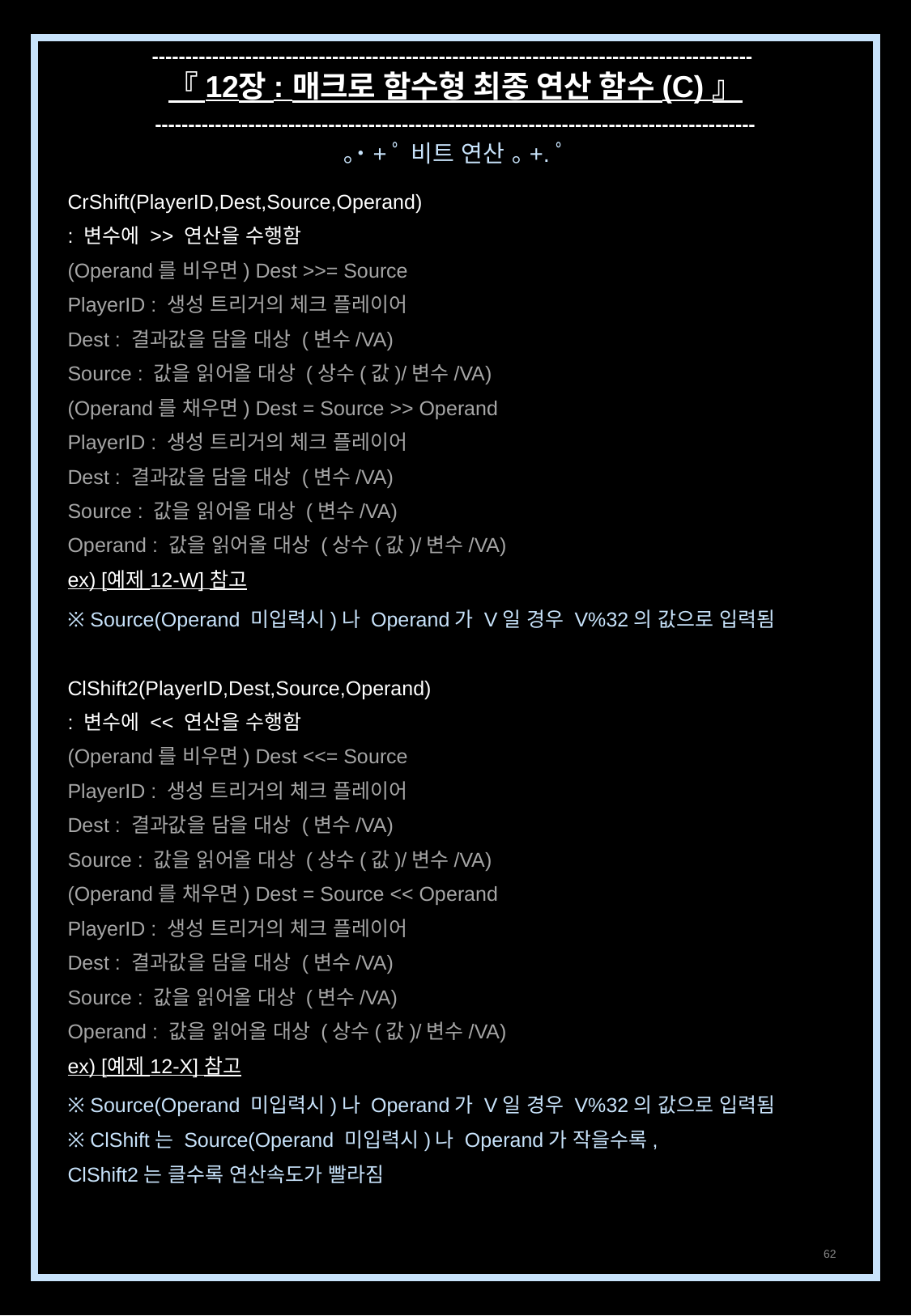

------------------------------------------------------------------------------------------
『 12장 : 매크로 함수형 최종 연산 함수 (C) 』
------------------------------------------------------------------------------------------

｡˙+ﾟ 비트 연산 ｡+.ﾟ
CrShift(PlayerID,Dest,Source,Operand)
: 변수에 >> 연산을 수행함
(Operand를 비우면) Dest >>= Source
PlayerID : 생성 트리거의 체크 플레이어
Dest : 결과값을 담을 대상 (변수/VA)
Source : 값을 읽어올 대상 (상수(값)/변수/VA)
(Operand를 채우면) Dest = Source >> Operand
PlayerID : 생성 트리거의 체크 플레이어
Dest : 결과값을 담을 대상 (변수/VA)
Source : 값을 읽어올 대상 (변수/VA)
Operand : 값을 읽어올 대상 (상수(값)/변수/VA)
ex) [예제 12-W] 참고
※ Source(Operand 미입력시)나 Operand가 V일 경우 V%32의 값으로 입력됨

ClShift2(PlayerID,Dest,Source,Operand)
: 변수에 << 연산을 수행함
(Operand를 비우면) Dest <<= Source
PlayerID : 생성 트리거의 체크 플레이어
Dest : 결과값을 담을 대상 (변수/VA)
Source : 값을 읽어올 대상 (상수(값)/변수/VA)
(Operand를 채우면) Dest = Source << Operand
PlayerID : 생성 트리거의 체크 플레이어
Dest : 결과값을 담을 대상 (변수/VA)
Source : 값을 읽어올 대상 (변수/VA)
Operand : 값을 읽어올 대상 (상수(값)/변수/VA)
ex) [예제 12-X] 참고
※ Source(Operand 미입력시)나 Operand가 V일 경우 V%32의 값으로 입력됨
※ ClShift는 Source(Operand 미입력시)나 Operand가 작을수록,
ClShift2는 클수록 연산속도가 빨라짐
62